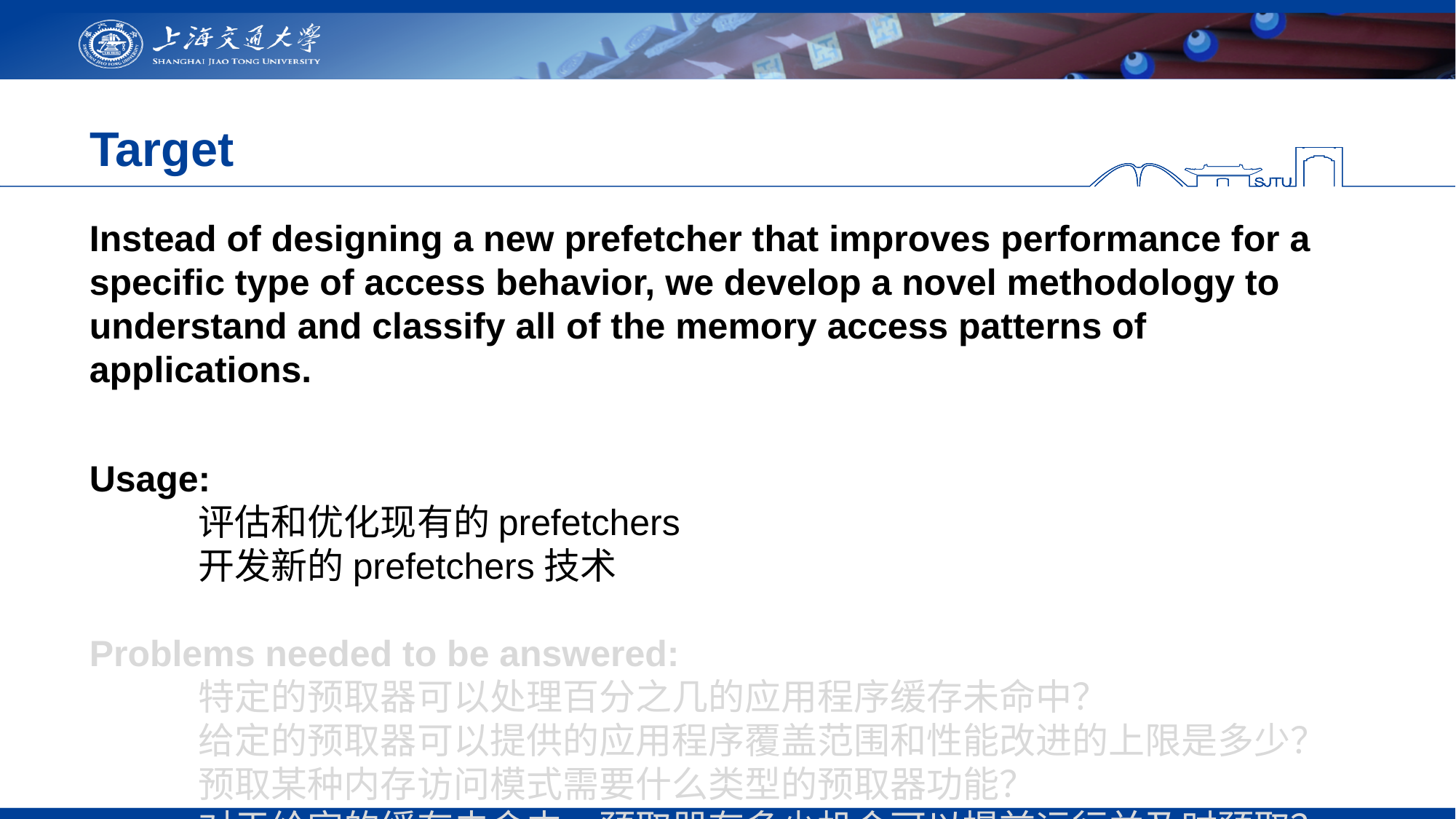

# Target
Instead of designing a new prefetcher that improves performance for a specific type of access behavior, we develop a novel methodology to understand and classify all of the memory access patterns of applications.

Usage:
	评估和优化现有的prefetchers
	开发新的prefetchers技术

Problems needed to be answered:
	特定的预取器可以处理百分之几的应用程序缓存未命中？
	给定的预取器可以提供的应用程序覆盖范围和性能改进的上限是多少？
	预取某种内存访问模式需要什么类型的预取器功能？
	对于给定的缓存未命中，预取器有多少机会可以提前运行并及时预取？